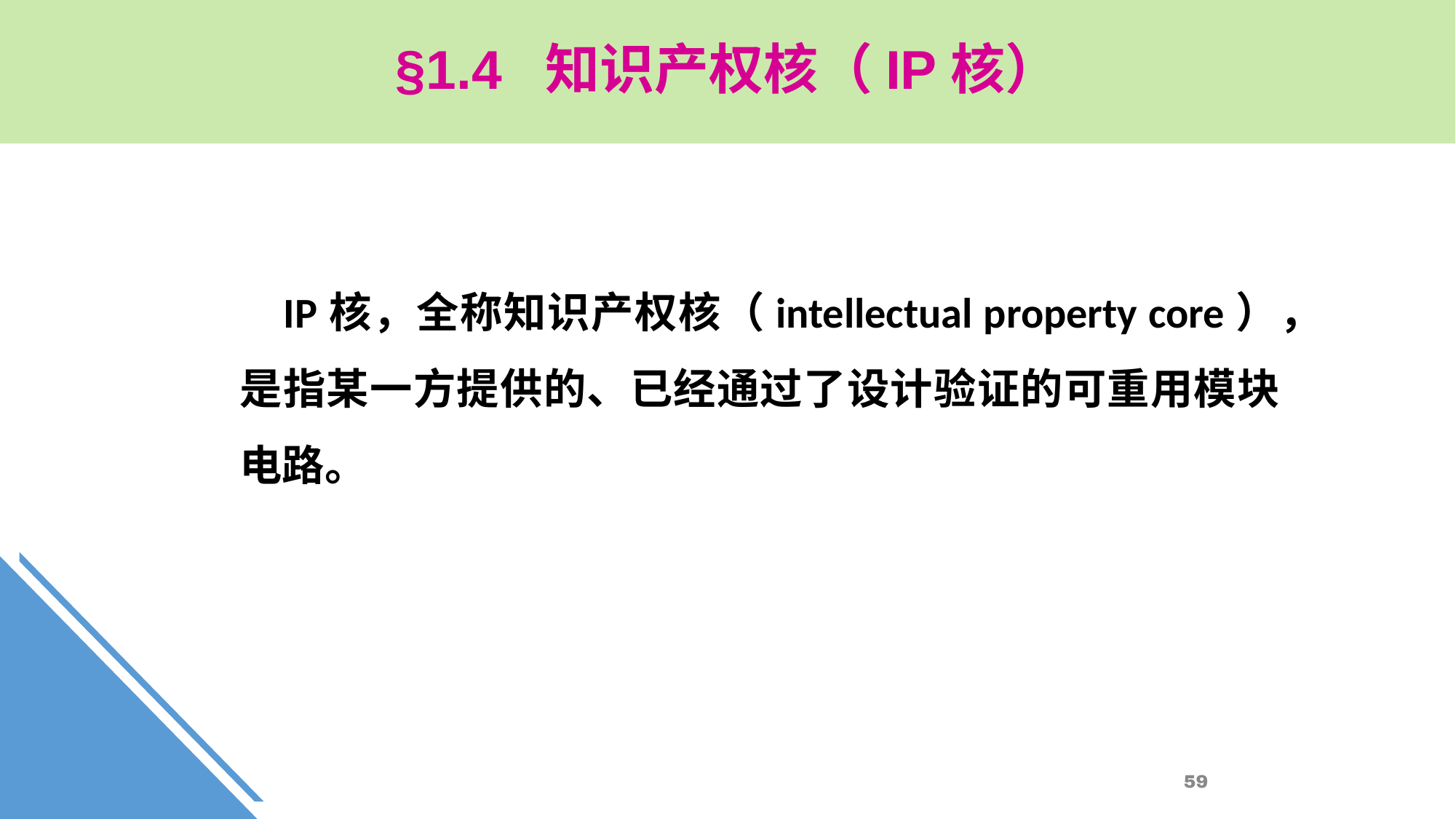

§1.4  知识产权核（IP核）
    IP核，全称知识产权核（intellectual property core），是指某一方提供的、已经通过了设计验证的可重用模块电路。
59